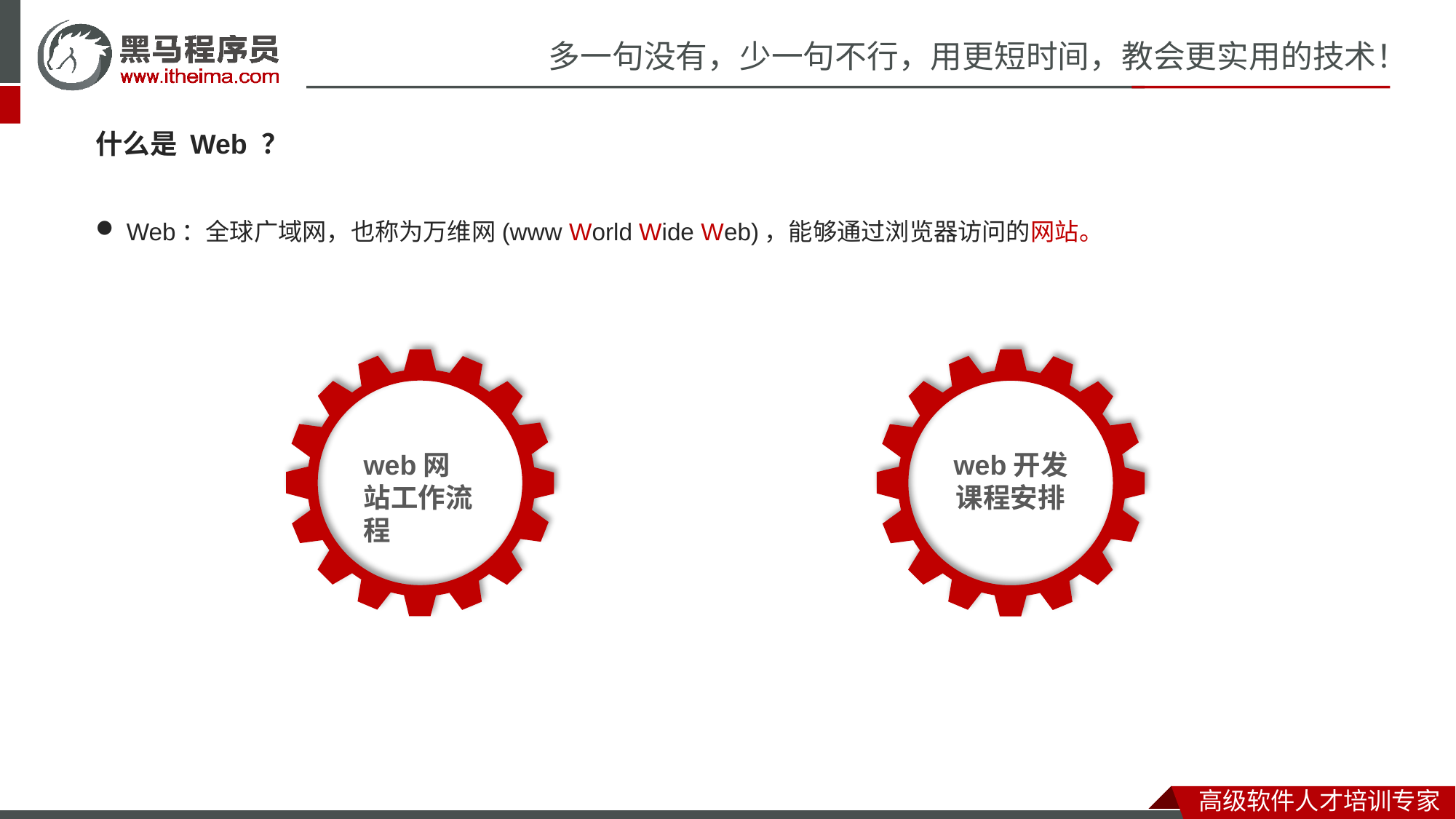

什么是 Web ？
 Web：全球广域网，也称为万维网(www World Wide Web)，能够通过浏览器访问的网站。

web开发
课程安排
web网站工作流程